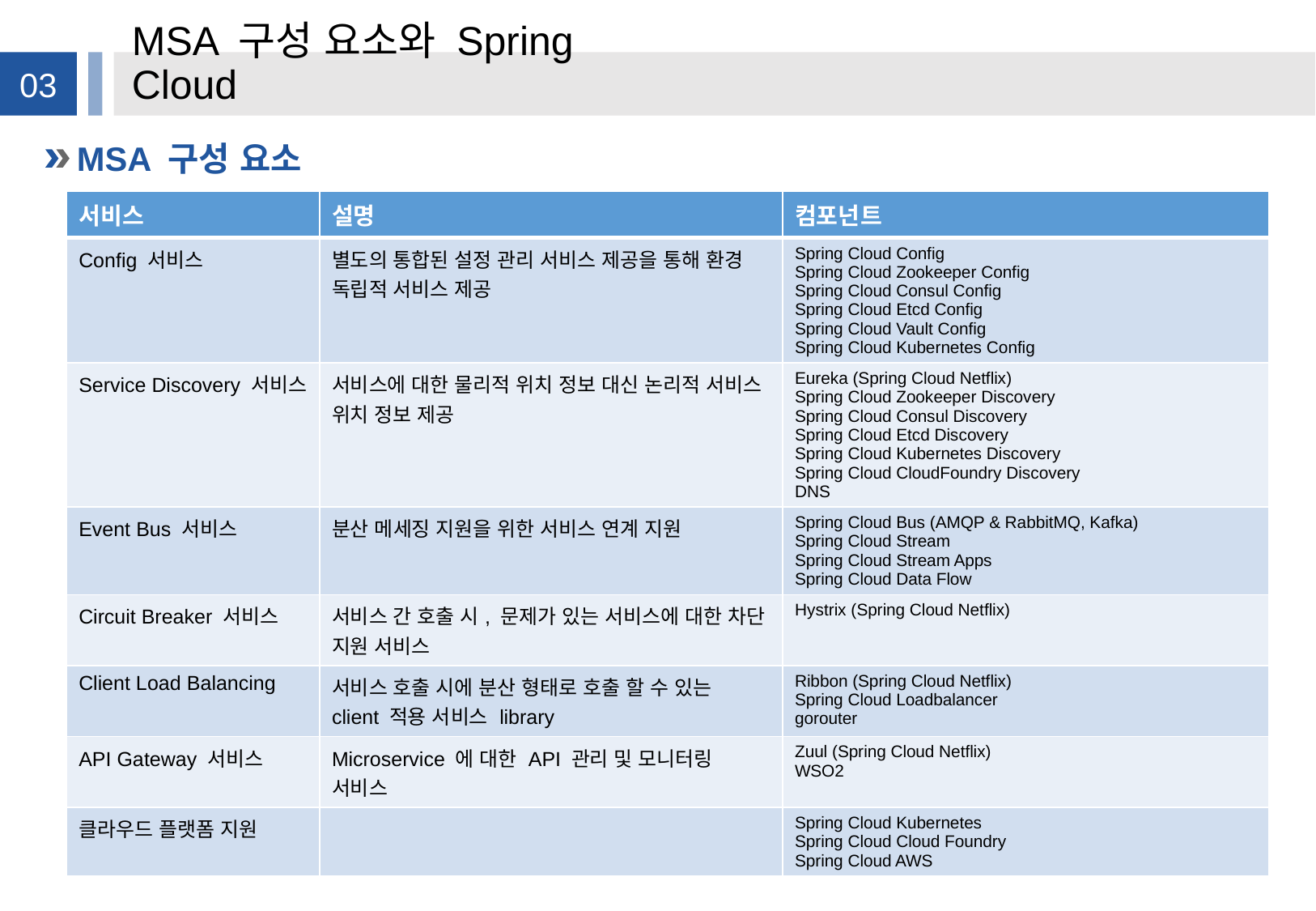

# MSA 구성 요소와 Spring Cloud
03
MSA 구성 요소
| 서비스 | 설명 | 컴포넌트 |
| --- | --- | --- |
| Config 서비스 | 별도의 통합된 설정 관리 서비스 제공을 통해 환경 독립적 서비스 제공 | Spring Cloud Config Spring Cloud Zookeeper Config Spring Cloud Consul Config Spring Cloud Etcd Config Spring Cloud Vault Config Spring Cloud Kubernetes Config |
| Service Discovery 서비스 | 서비스에 대한 물리적 위치 정보 대신 논리적 서비스 위치 정보 제공 | Eureka (Spring Cloud Netflix) Spring Cloud Zookeeper Discovery Spring Cloud Consul Discovery Spring Cloud Etcd Discovery Spring Cloud Kubernetes Discovery Spring Cloud CloudFoundry Discovery DNS |
| Event Bus 서비스 | 분산 메세징 지원을 위한 서비스 연계 지원 | Spring Cloud Bus (AMQP & RabbitMQ, Kafka) Spring Cloud Stream Spring Cloud Stream Apps Spring Cloud Data Flow |
| Circuit Breaker 서비스 | 서비스 간 호출 시, 문제가 있는 서비스에 대한 차단 지원 서비스 | Hystrix (Spring Cloud Netflix) |
| Client Load Balancing | 서비스 호출 시에 분산 형태로 호출 할 수 있는 client 적용 서비스 library | Ribbon (Spring Cloud Netflix) Spring Cloud Loadbalancer gorouter |
| API Gateway 서비스 | Microservice 에 대한 API 관리 및 모니터링 서비스 | Zuul (Spring Cloud Netflix) WSO2 |
| 클라우드 플랫폼 지원 |  | Spring Cloud Kubernetes Spring Cloud Cloud Foundry Spring Cloud AWS |